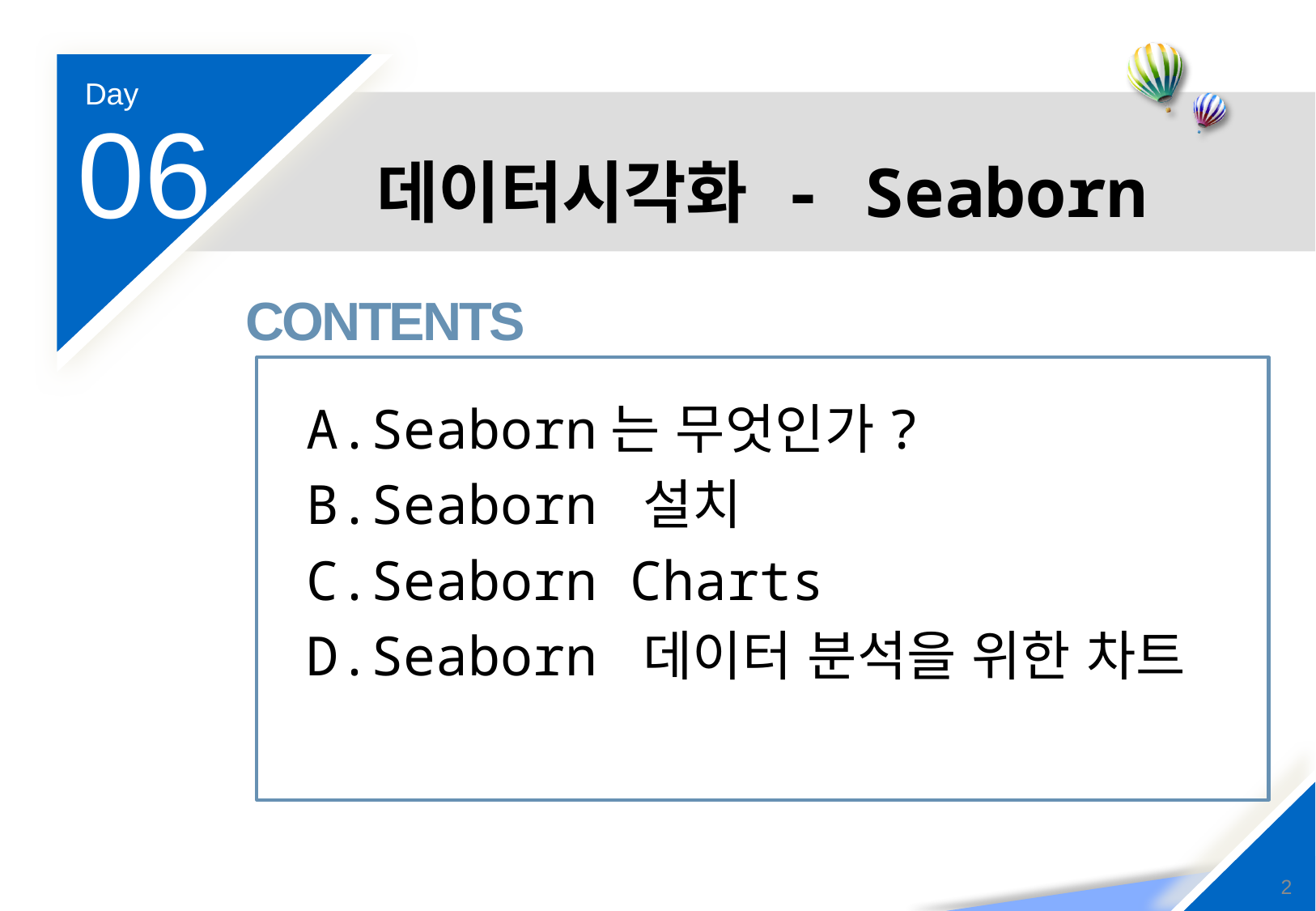

06
# 데이터시각화 - Seaborn
Seaborn는 무엇인가?
Seaborn 설치
Seaborn Charts
Seaborn 데이터 분석을 위한 차트
2